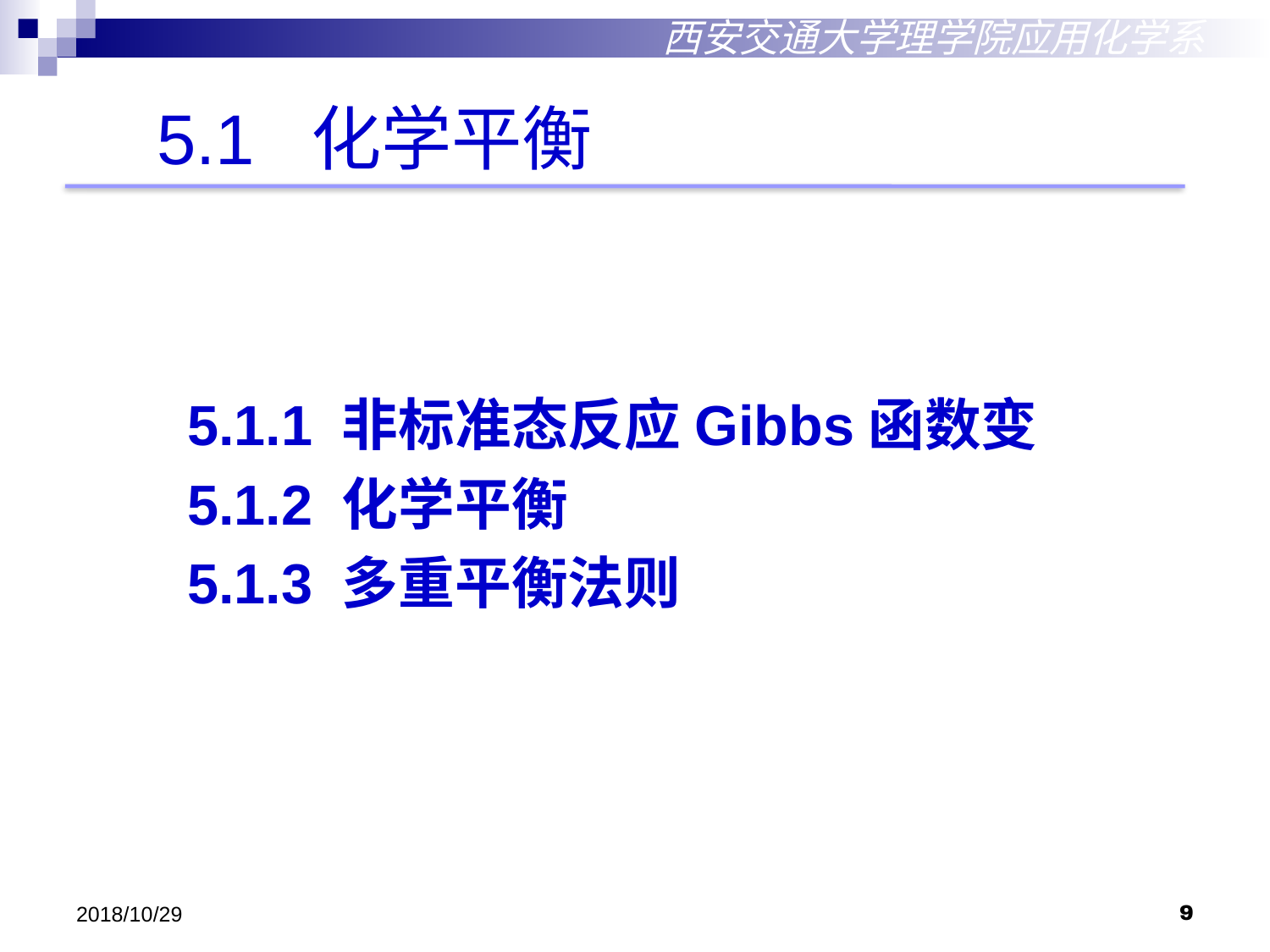

西安交通大学理学院应用化学系
5.1  化学平衡

5.1.1 非标准态反应Gibbs函数变
5.1.2 化学平衡
5.1.3 多重平衡法则
2018/10/29
9